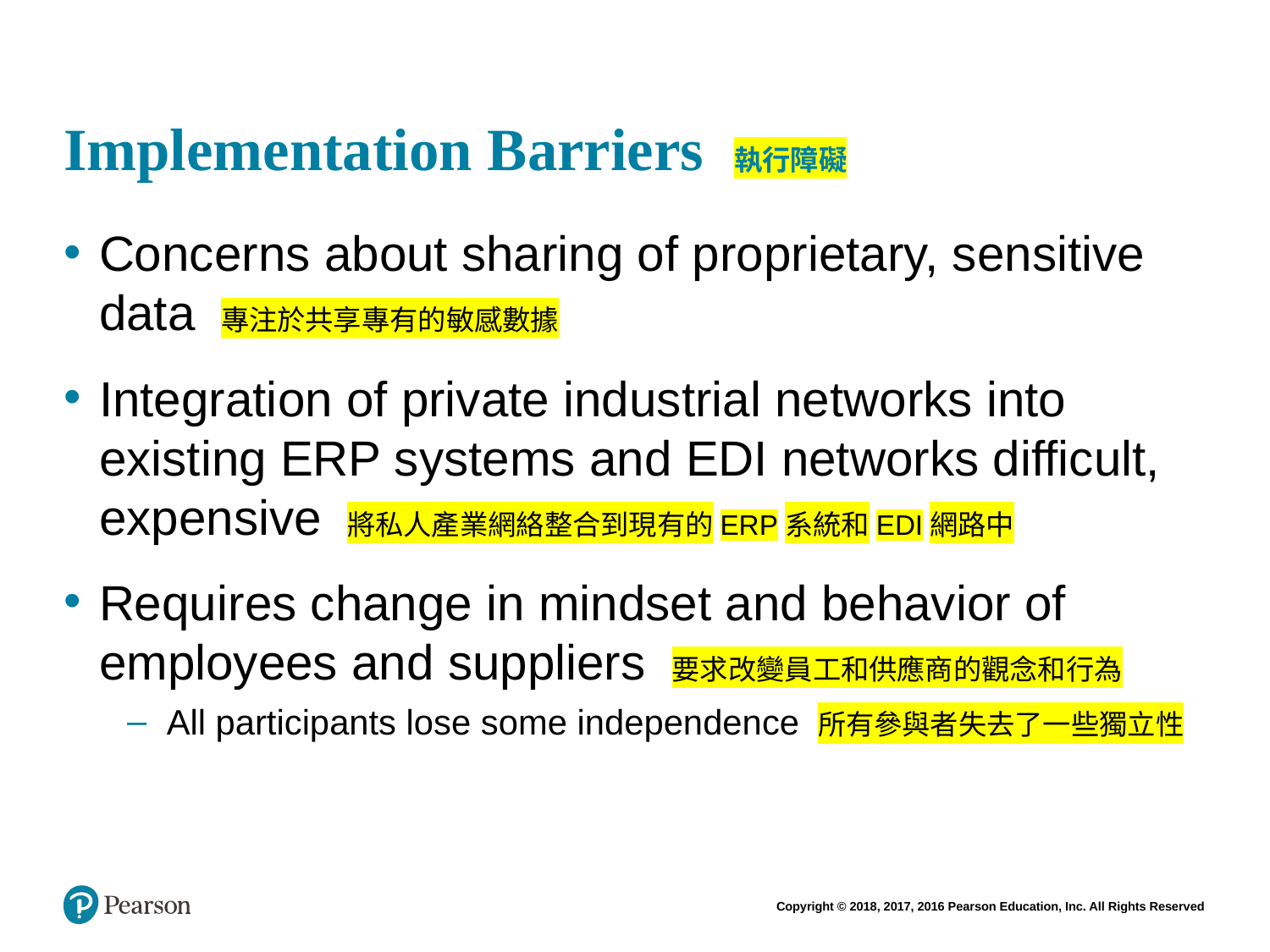

# Implementation Barriers 執行障礙
Concerns about sharing of proprietary, sensitive data 專注於共享專有的敏感數據
Integration of private industrial networks into existing ERP systems and EDI networks difficult, expensive 將私人產業網絡整合到現有的ERP系統和EDI網路中
Requires change in mindset and behavior of employees and suppliers 要求改變員工和供應商的觀念和行為
All participants lose some independence 所有參與者失去了一些獨立性